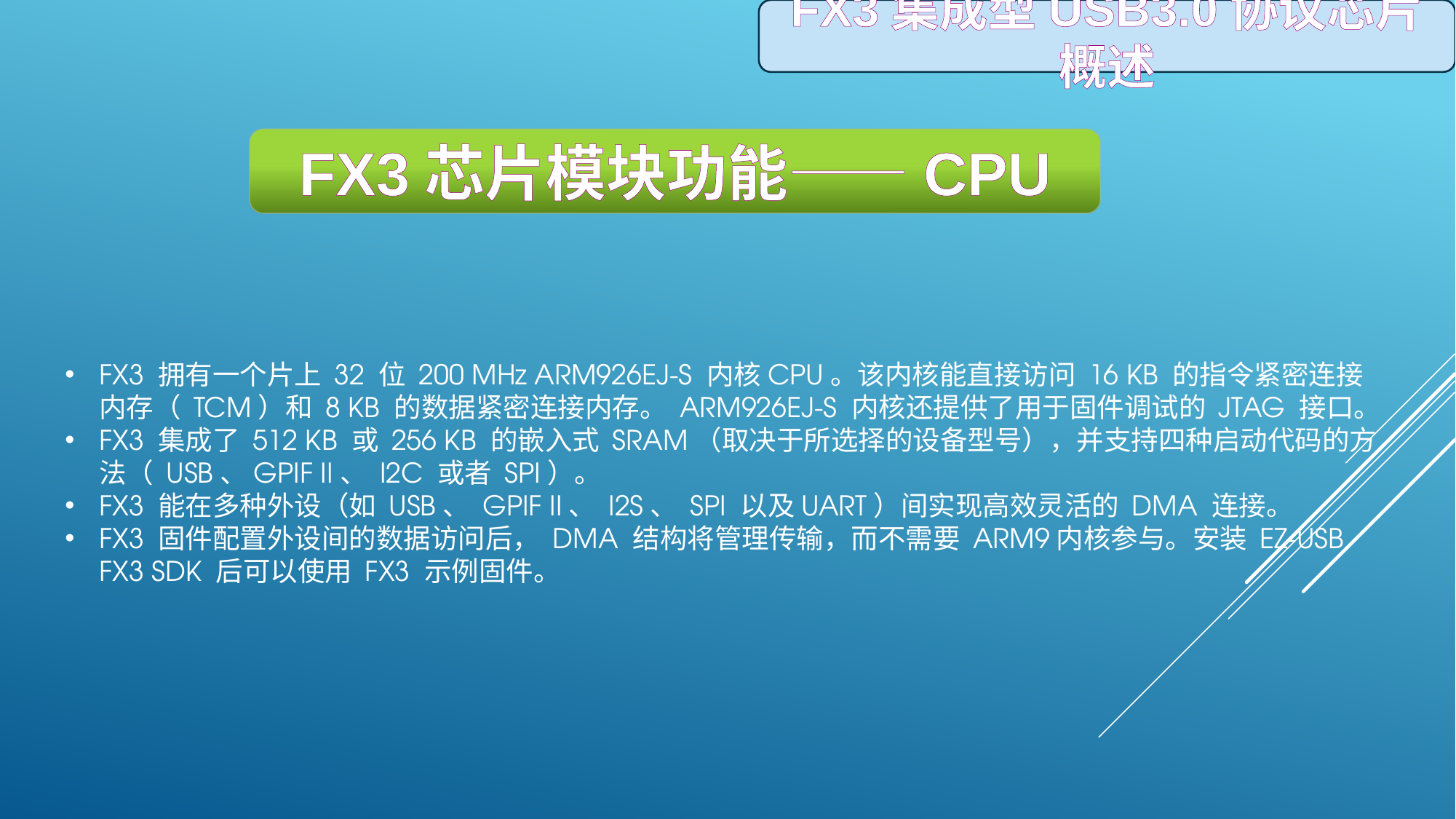

FX3集成型USB3.0协议芯片概述
FX3芯片模块功能——CPU
FX3 拥有一个片上 32 位 200 MHz ARM926EJ-S 内核CPU。该内核能直接访问 16 KB 的指令紧密连接内存（ TCM）和 8 KB 的数据紧密连接内存。 ARM926EJ-S 内核还提供了用于固件调试的 JTAG 接口。
FX3 集成了 512 KB 或 256 KB 的嵌入式 SRAM（取决于所选择的设备型号），并支持四种启动代码的方法（ USB、GPIF II、 I2C 或者 SPI）。
FX3 能在多种外设（如 USB、 GPIF II、 I2S、 SPI 以及UART）间实现高效灵活的 DMA 连接。
FX3 固件配置外设间的数据访问后， DMA 结构将管理传输，而不需要 ARM9内核参与。安装 EZ-USB FX3 SDK 后可以使用 FX3 示例固件。